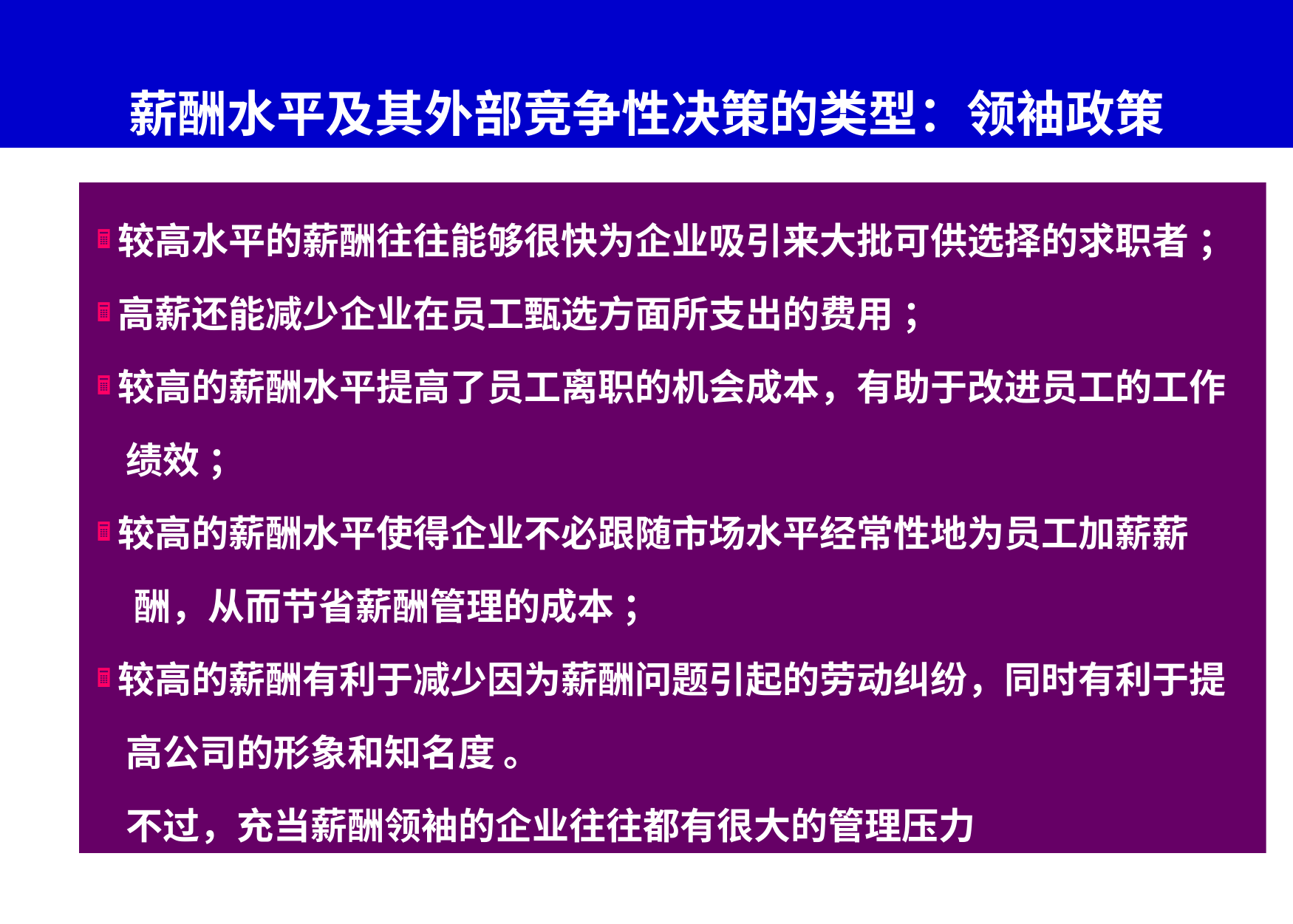

# 薪酬水平及其外部竞争性决策的类型：领袖政策
较高水平的薪酬往往能够很快为企业吸引来大批可供选择的求职者 ；
高薪还能减少企业在员工甄选方面所支出的费用 ；
较高的薪酬水平提高了员工离职的机会成本，有助于改进员工的工作
   绩效 ；
较高的薪酬水平使得企业不必跟随市场水平经常性地为员工加薪薪
    酬，从而节省薪酬管理的成本 ；
较高的薪酬有利于减少因为薪酬问题引起的劳动纠纷，同时有利于提
   高公司的形象和知名度 。
   不过，充当薪酬领袖的企业往往都有很大的管理压力